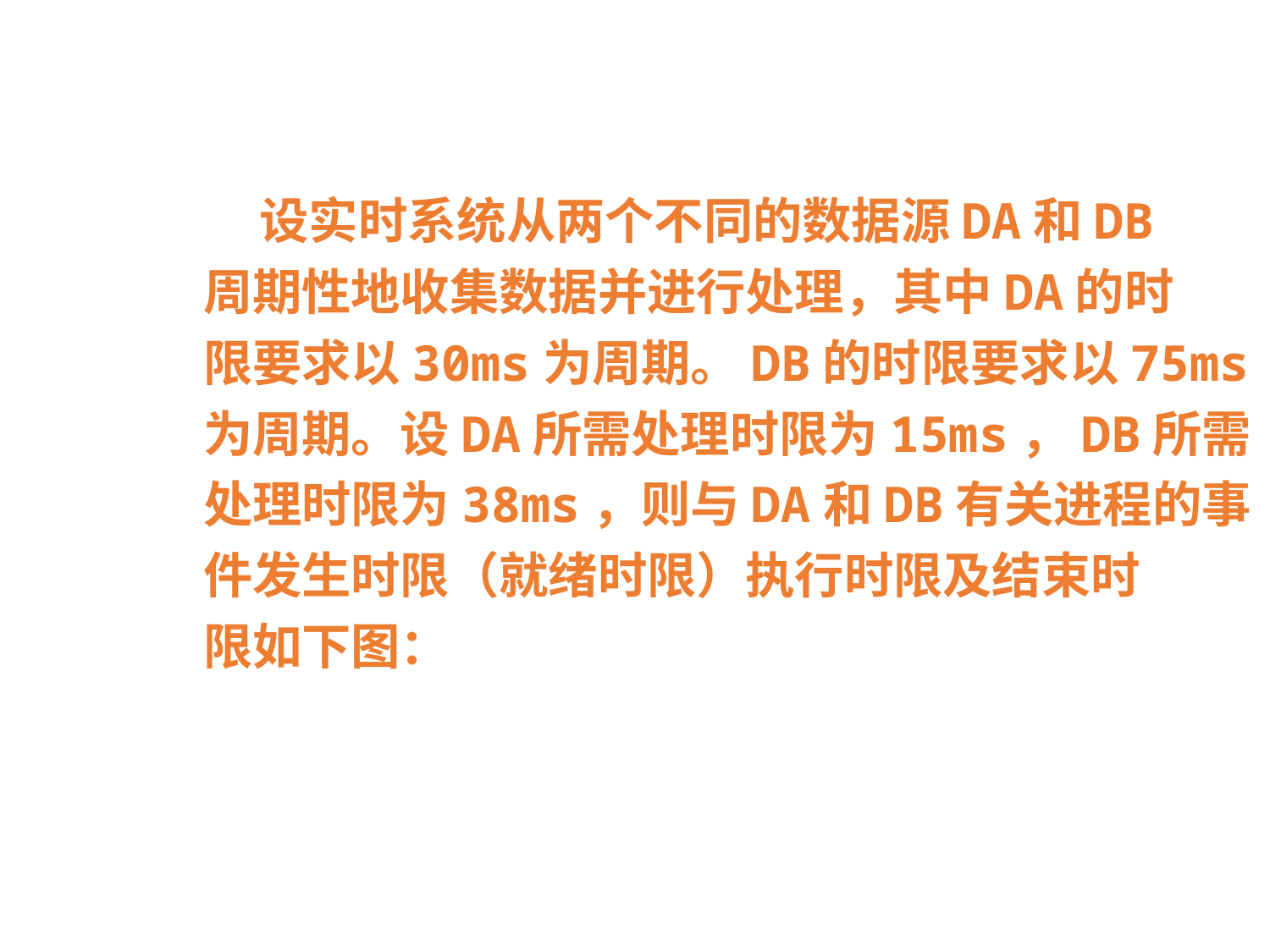

设实时系统从两个不同的数据源DA和DB
周期性地收集数据并进行处理，其中DA的时
限要求以30ms为周期。DB的时限要求以75ms
为周期。设DA所需处理时限为15ms，DB所需
处理时限为38ms，则与DA和DB有关进程的事
件发生时限（就绪时限）执行时限及结束时
限如下图：